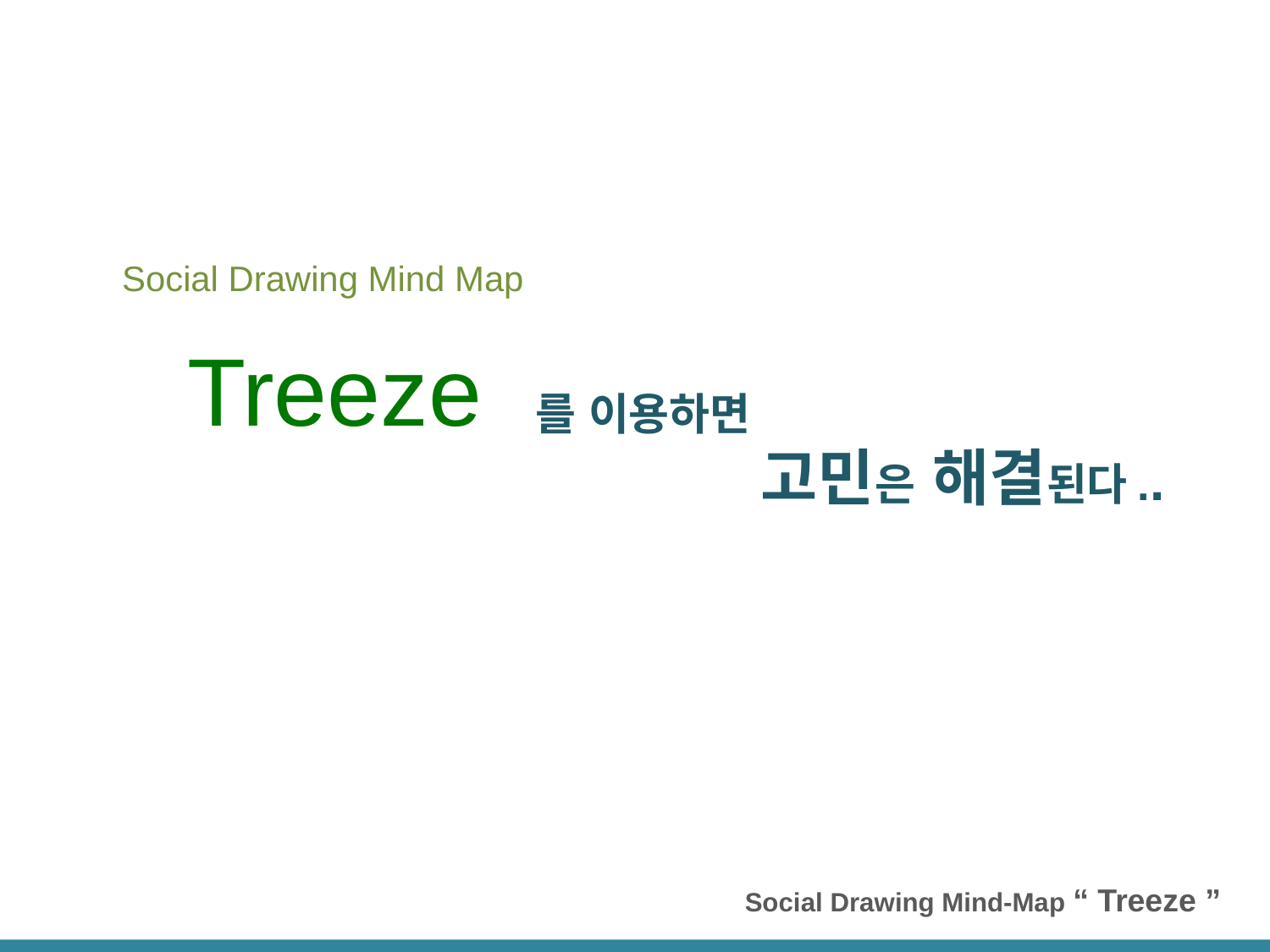

Social Drawing Mind Map
 Treeze
를 이용하면
                                    고민은 해결된다..

Social Drawing Mind-Map “ Treeze ”